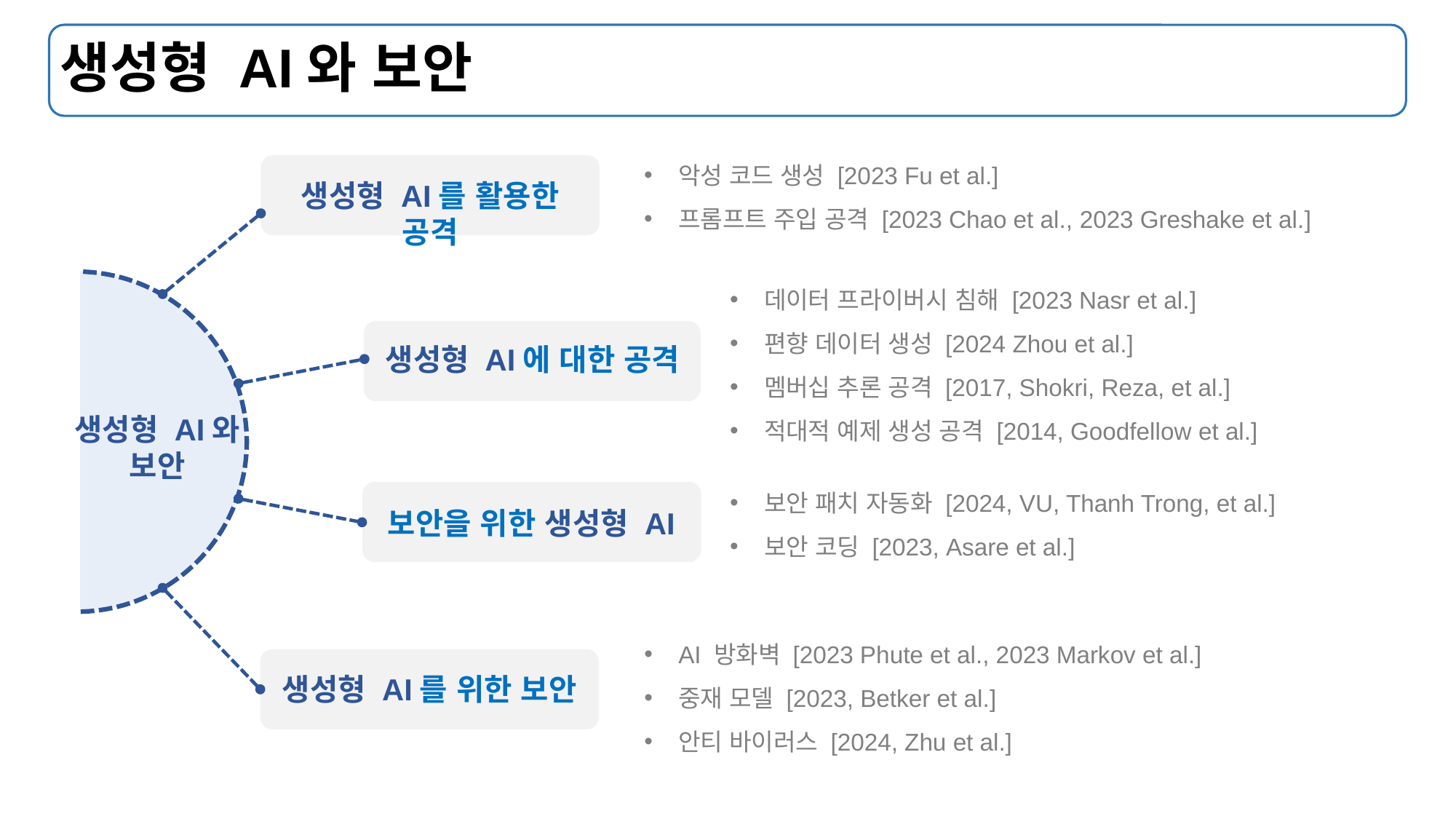

# 생성형 AI와 보안
악성 코드 생성 [2023 Fu et al.]
프롬프트 주입 공격 [2023 Chao et al., 2023 Greshake et al.]

생성형 AI를 활용한 공격
생성형 AI에 대한 공격
보안을 위한 생성형 AI

데이터 프라이버시 침해 [2023 Nasr et al.]
편향 데이터 생성 [2024 Zhou et al.]
멤버십 추론 공격 [2017, Shokri, Reza, et al.]
적대적 예제 생성 공격 [2014, Goodfellow et al.]

생성형 AI와
보안
보안 패치 자동화 [2024, VU, Thanh Trong, et al.]
보안 코딩 [2023, Asare et al.]
AI 방화벽 [2023 Phute et al., 2023 Markov et al.]
중재 모델 [2023, Betker et al.]
안티 바이러스 [2024, Zhu et al.]

생성형 AI를 위한 보안